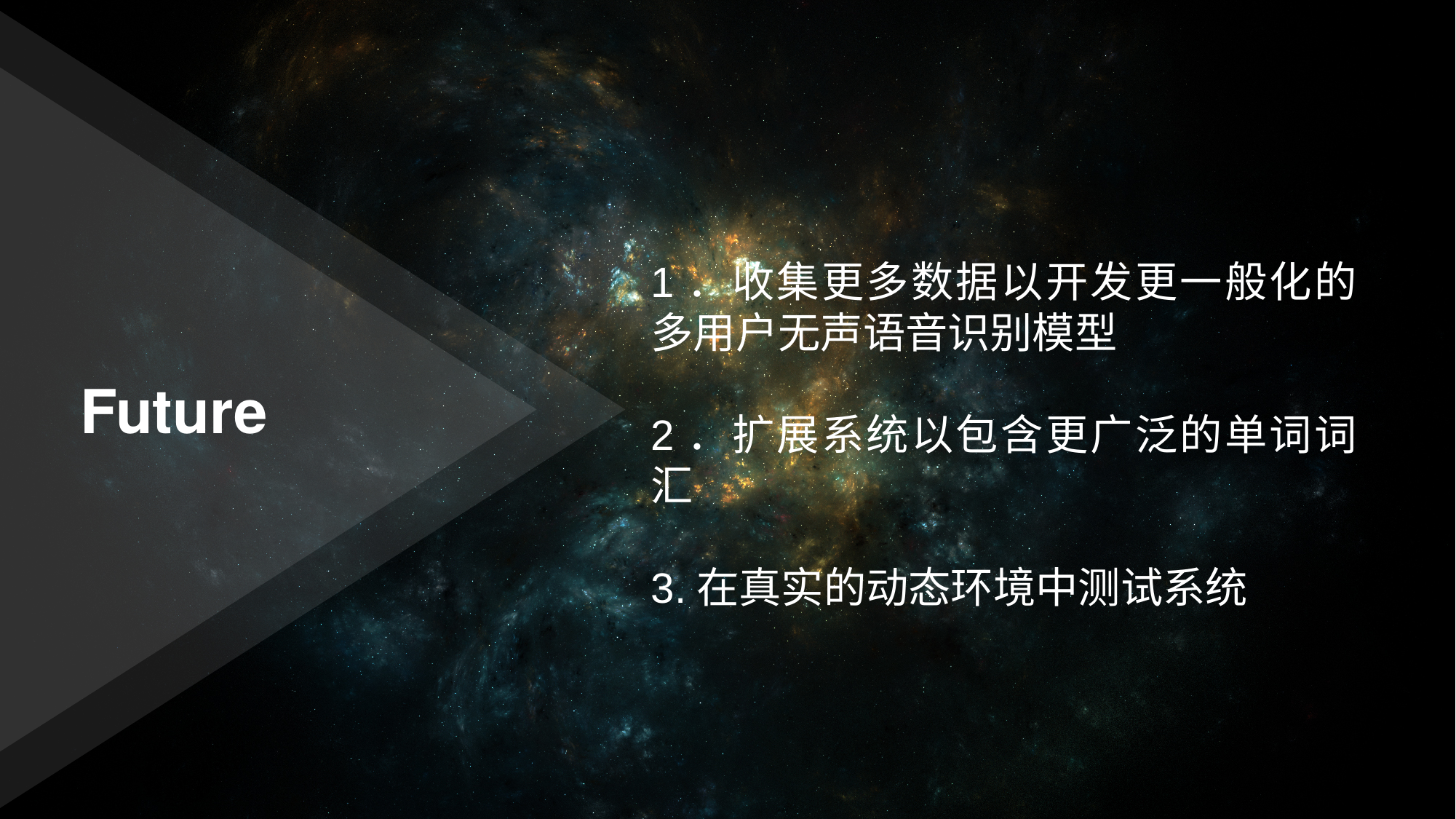

1．收集更多数据以开发更一般化的多用户无声语音识别模型

2．扩展系统以包含更广泛的单词词汇

3.在真实的动态环境中测试系统
Future